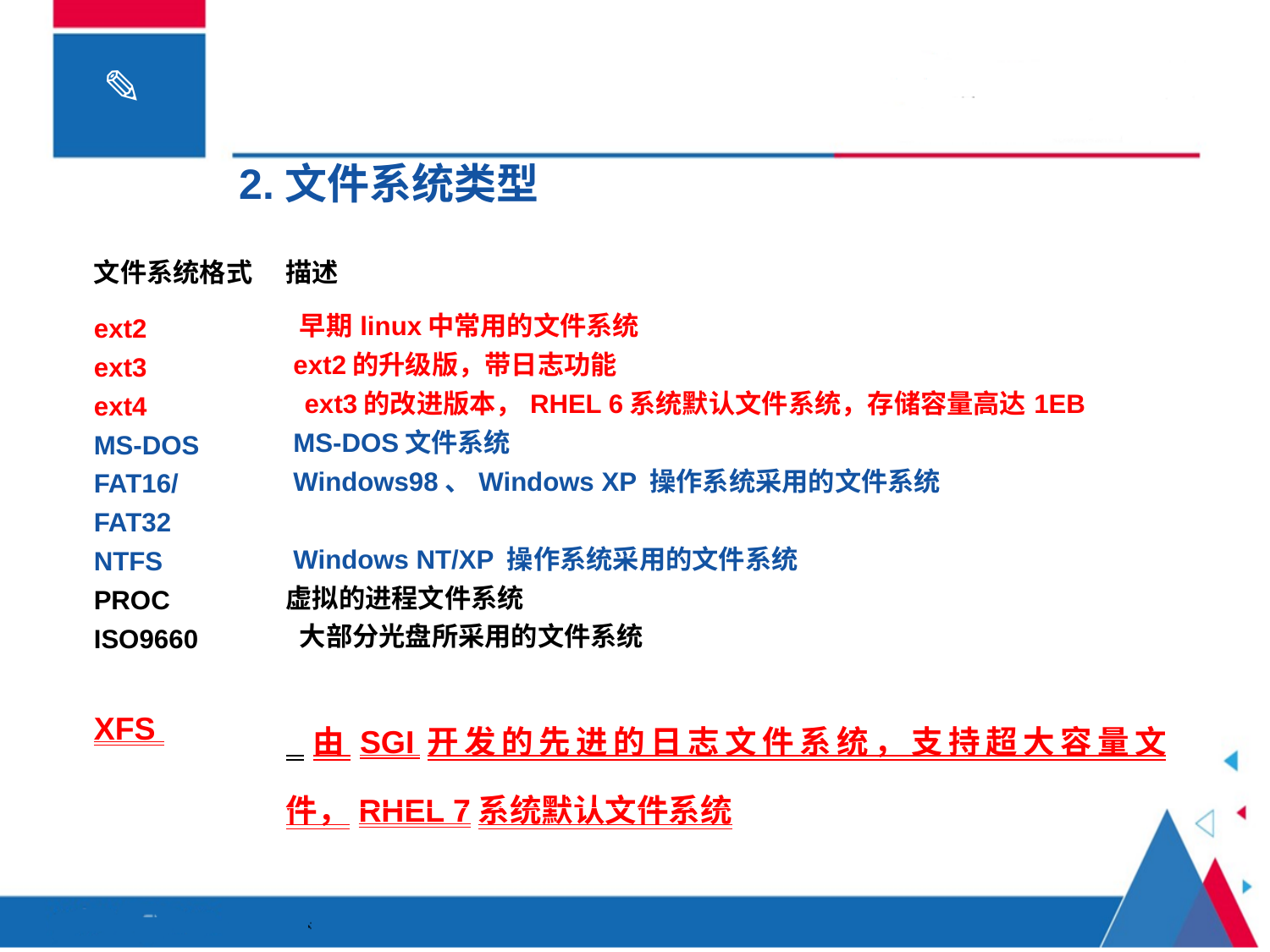

2.文件系统类型

| 文件系统格式 | 描述 |
| --- | --- |
| ext2 | 早期linux中常用的文件系统 |
| ext3 | ext2的升级版，带日志功能 |
| ext4 | ext3的改进版本，RHEL 6系统默认文件系统，存储容量高达1EB |
| MS-DOS | MS-DOS文件系统 |
| FAT16/FAT32 | Windows98、Windows XP 操作系统采用的文件系统 |
| NTFS | Windows NT/XP 操作系统采用的文件系统 |
| PROC | 虚拟的进程文件系统 |
| ISO9660 | 大部分光盘所采用的文件系统 |
| XFS | 由SGI开发的先进的日志文件系统，支持超大容量文件，RHEL 7系统默认文件系统 |